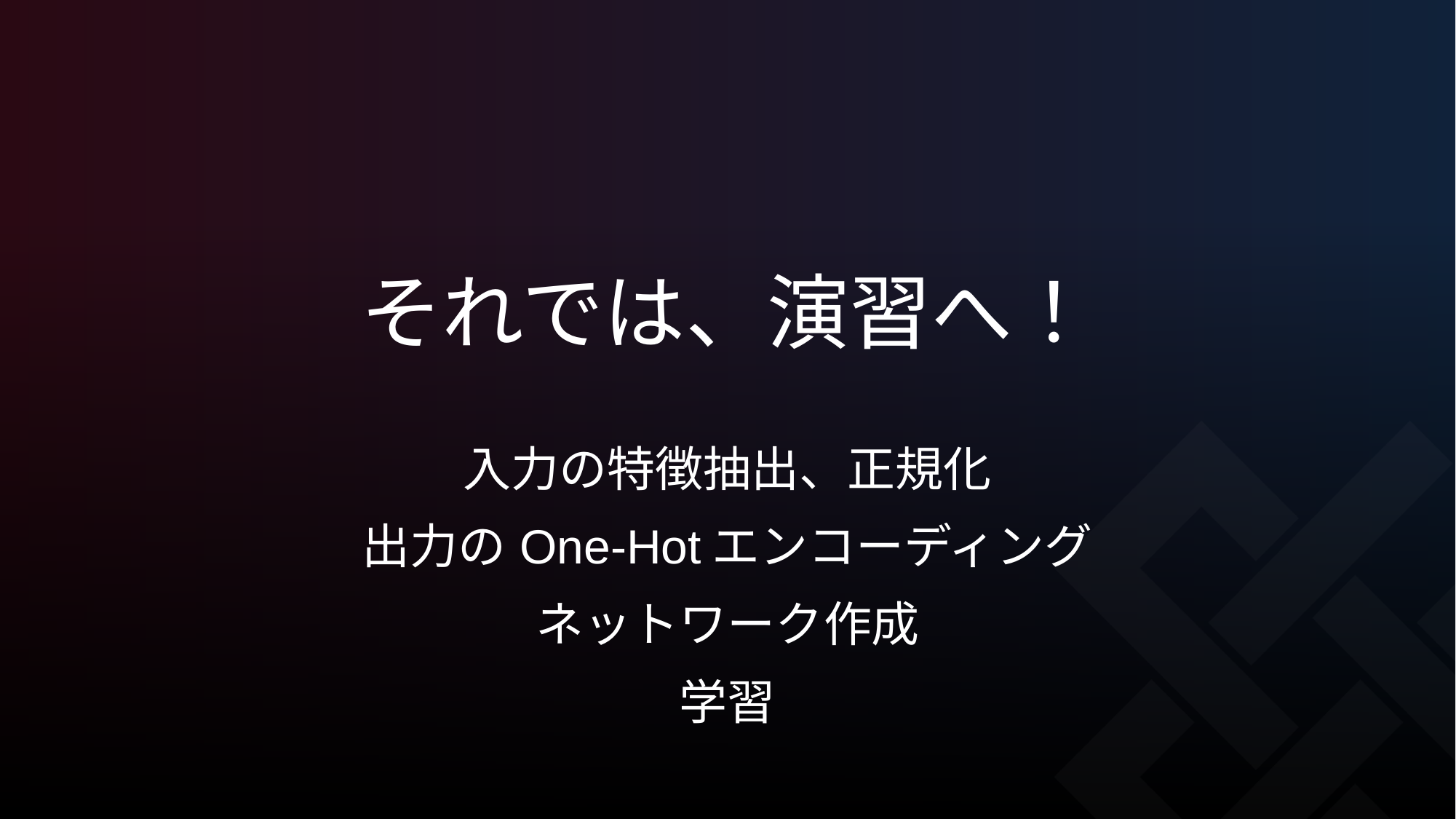

それでは、演習へ！
入力の特徴抽出、正規化
出力のOne-Hotエンコーディング
ネットワーク作成
学習